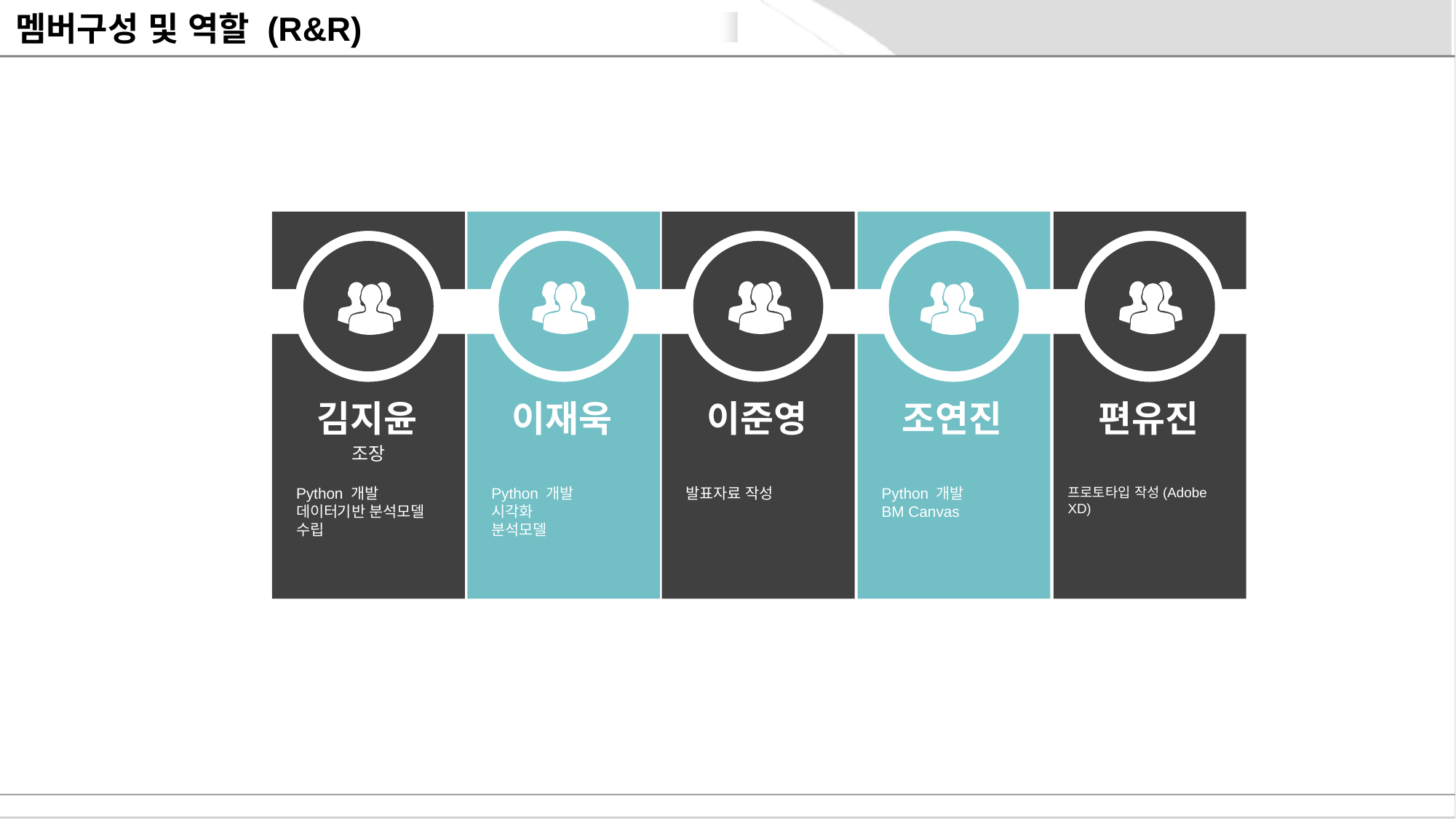

# 멤버구성 및 역할 (R&R)

김지윤
이재욱
이준영
조연진
편유진
조장
Python 개발
데이터기반 분석모델 수립
Python 개발
시각화
분석모델
발표자료 작성
Python 개발
BM Canvas
프로토타입 작성(Adobe XD)